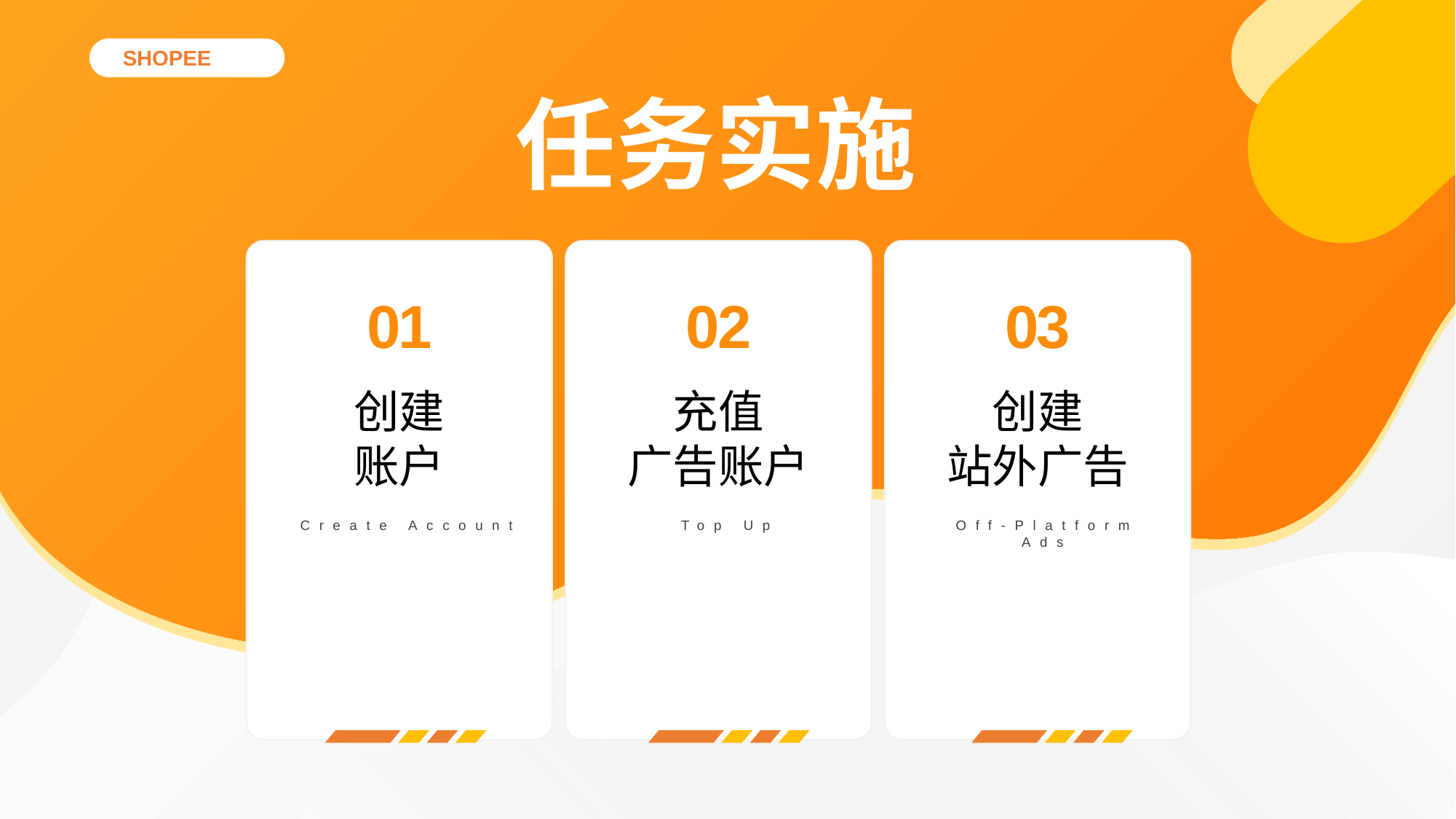

SHOPEE
任务实施

01
02
03
创建
账户
充值
广告账户
创建
站外广告
Create Account
Top Up
Off-Platform
Ads